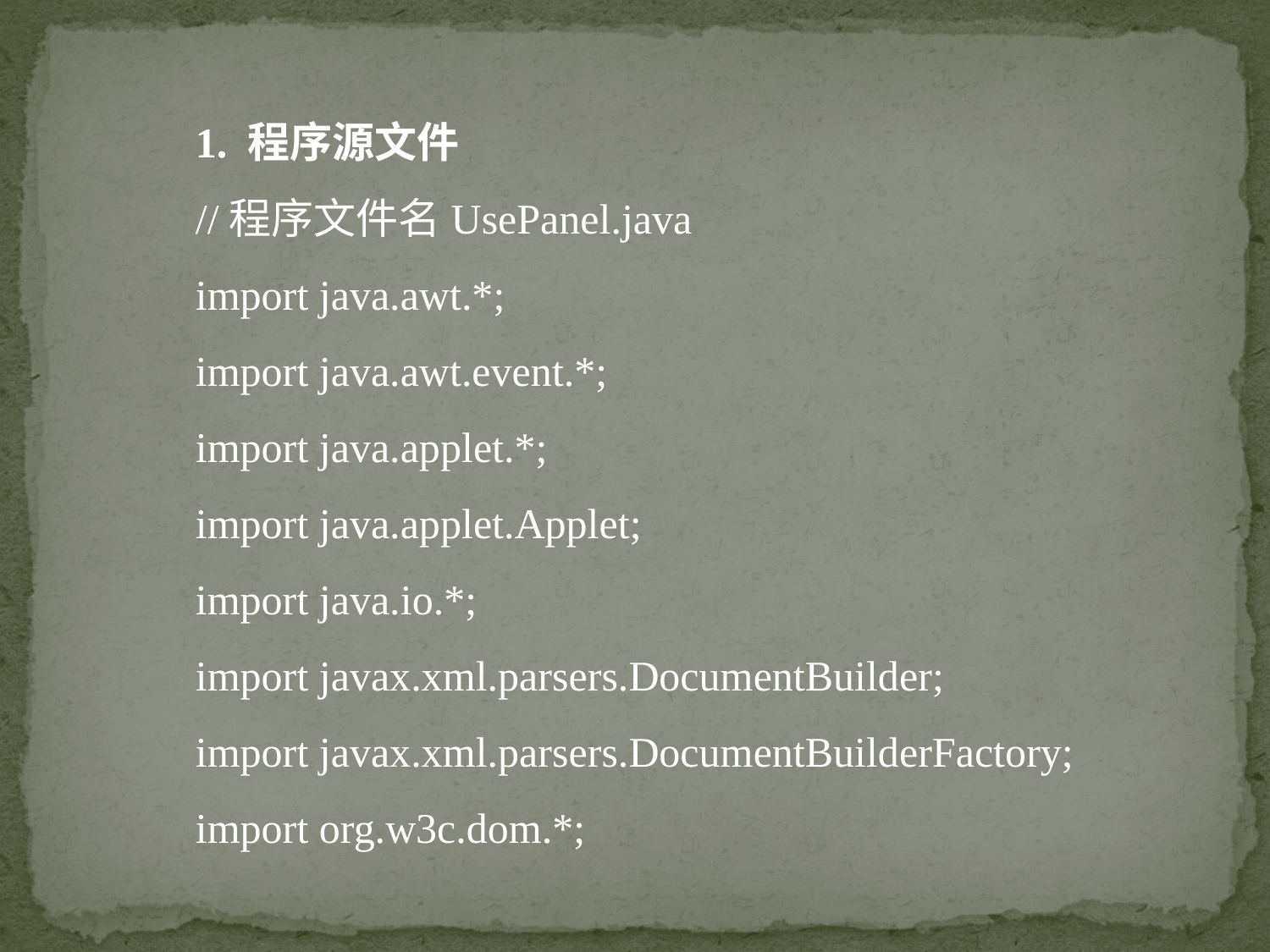

1. 程序源文件
//程序文件名UsePanel.java
import java.awt.*;
import java.awt.event.*;
import java.applet.*;
import java.applet.Applet;
import java.io.*;
import javax.xml.parsers.DocumentBuilder;
import javax.xml.parsers.DocumentBuilderFactory;
import org.w3c.dom.*;